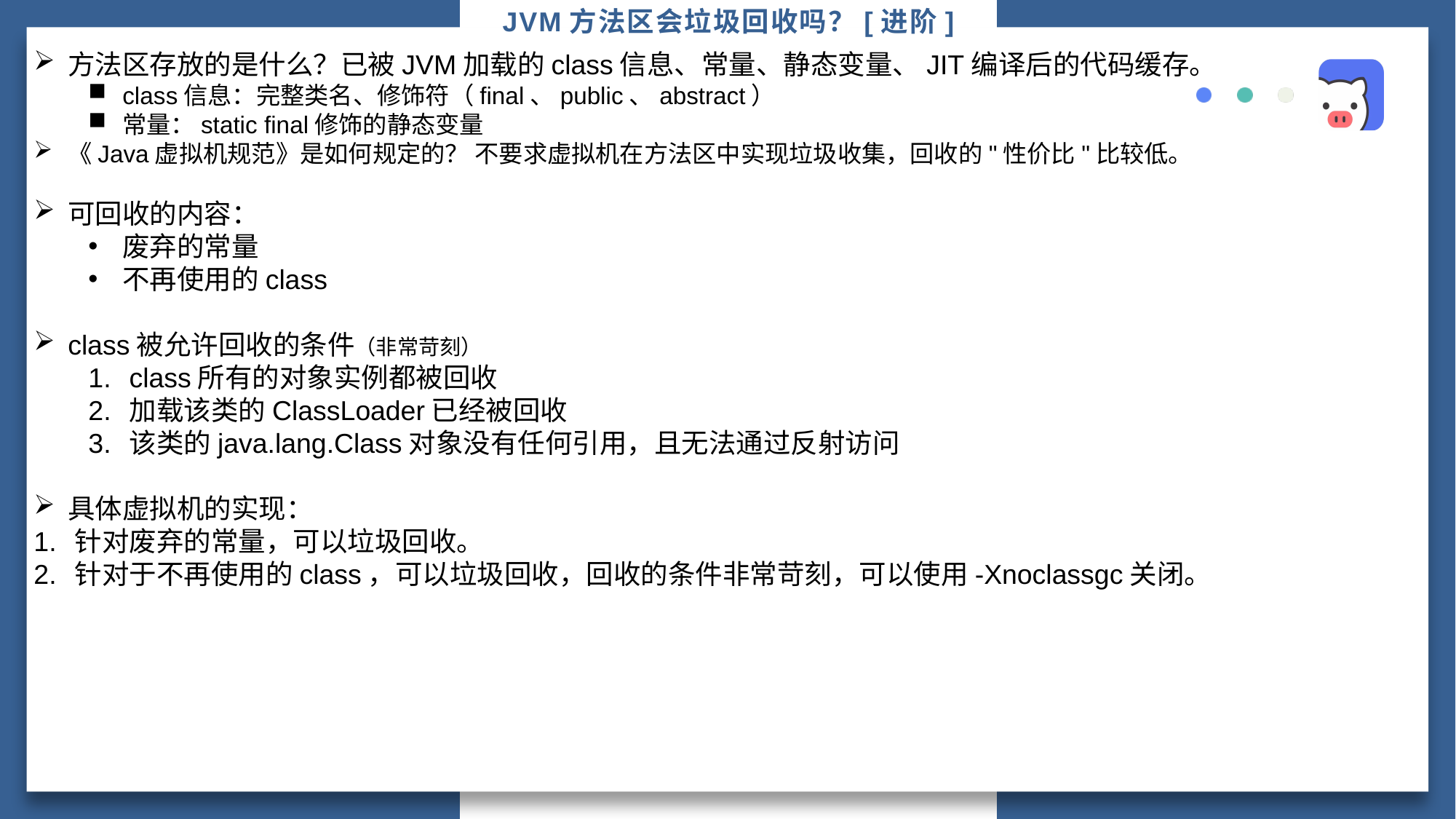

# JVM方法区会垃圾回收吗？[进阶]
方法区存放的是什么？已被JVM加载的class信息、常量、静态变量、JIT编译后的代码缓存。
class信息：完整类名、修饰符（final、public、abstract）
常量：static final修饰的静态变量
《Java虚拟机规范》是如何规定的？ 不要求虚拟机在方法区中实现垃圾收集，回收的"性价比"比较低。

可回收的内容：
废弃的常量
不再使用的class

class被允许回收的条件（非常苛刻）
class所有的对象实例都被回收
加载该类的ClassLoader已经被回收
该类的java.lang.Class对象没有任何引用，且无法通过反射访问

具体虚拟机的实现：
针对废弃的常量，可以垃圾回收。
针对于不再使用的class，可以垃圾回收，回收的条件非常苛刻，可以使用-Xnoclassgc关闭。